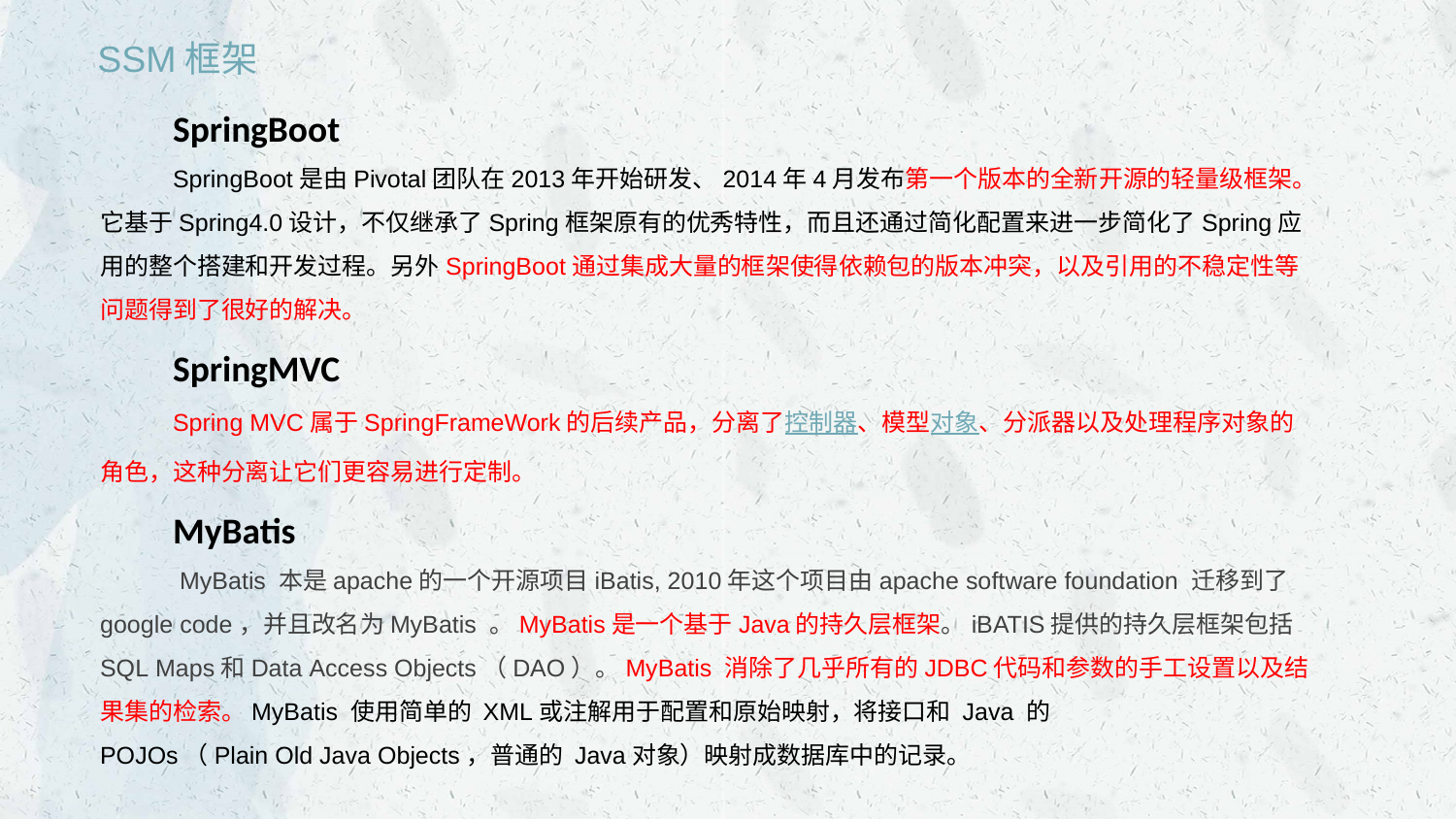

SSM框架
SpringBoot
SpringBoot是由Pivotal团队在2013年开始研发、2014年4月发布第一个版本的全新开源的轻量级框架。它基于Spring4.0设计，不仅继承了Spring框架原有的优秀特性，而且还通过简化配置来进一步简化了Spring应用的整个搭建和开发过程。另外SpringBoot通过集成大量的框架使得依赖包的版本冲突，以及引用的不稳定性等问题得到了很好的解决。
SpringMVC
Spring MVC属于SpringFrameWork的后续产品，分离了控制器、模型对象、分派器以及处理程序对象的角色，这种分离让它们更容易进行定制。
MyBatis
 MyBatis 本是apache的一个开源项目iBatis, 2010年这个项目由apache software foundation 迁移到了google code，并且改名为MyBatis 。MyBatis是一个基于Java的持久层框架。iBATIS提供的持久层框架包括SQL Maps和Data Access Objects（DAO）。MyBatis 消除了几乎所有的JDBC代码和参数的手工设置以及结果集的检索。MyBatis 使用简单的 XML或注解用于配置和原始映射，将接口和 Java 的POJOs（Plain Old Java Objects，普通的 Java对象）映射成数据库中的记录。